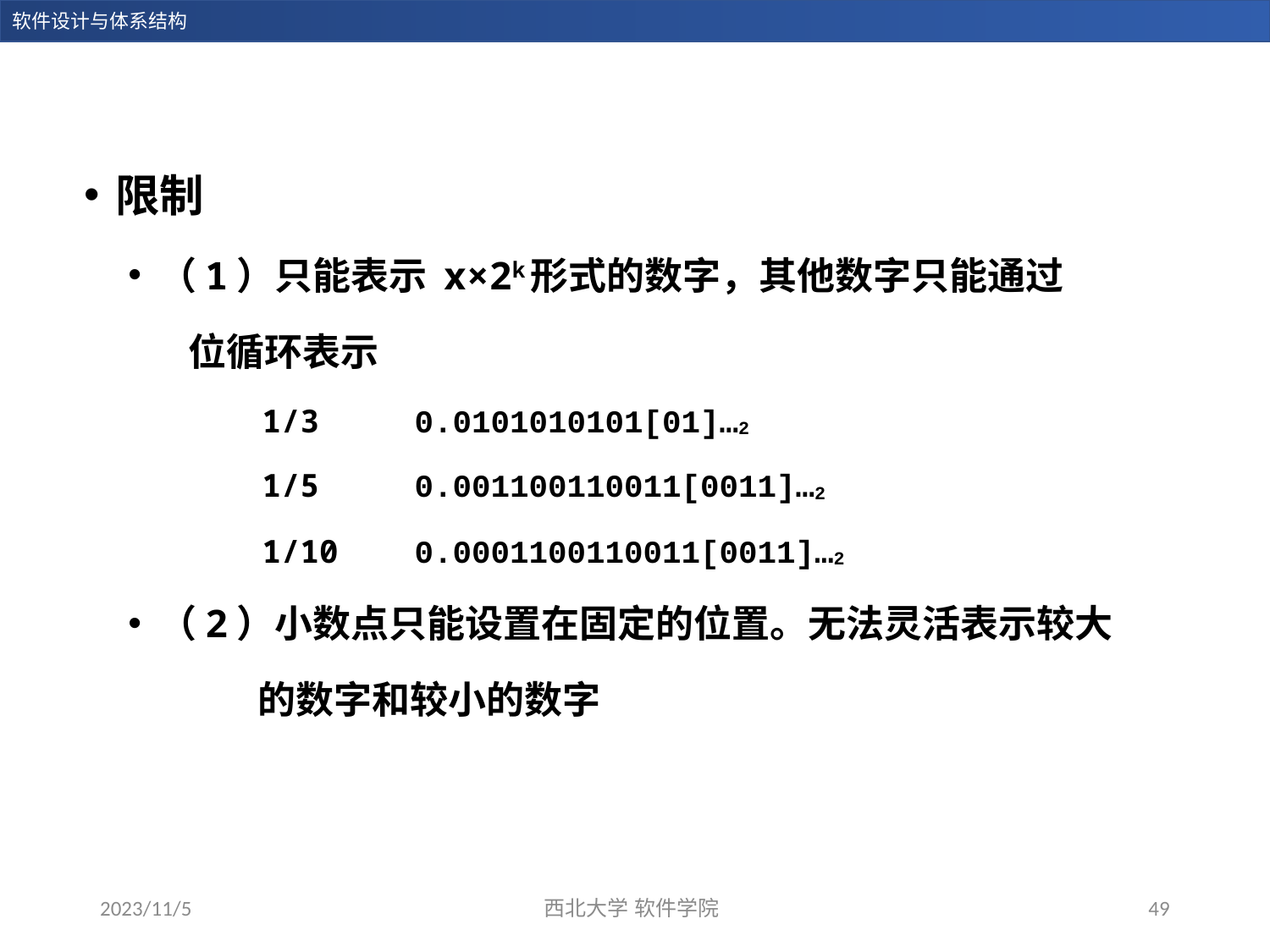

限制
（1）只能表示 x×2k形式的数字，其他数字只能通过
      位循环表示
     1/3	 0.0101010101[01]…2
     1/5	 0.001100110011[0011]…2
     1/10	 0.0001100110011[0011]…2
（2）小数点只能设置在固定的位置。无法灵活表示较大
              的数字和较小的数字

2023/11/5
西北大学 软件学院
49